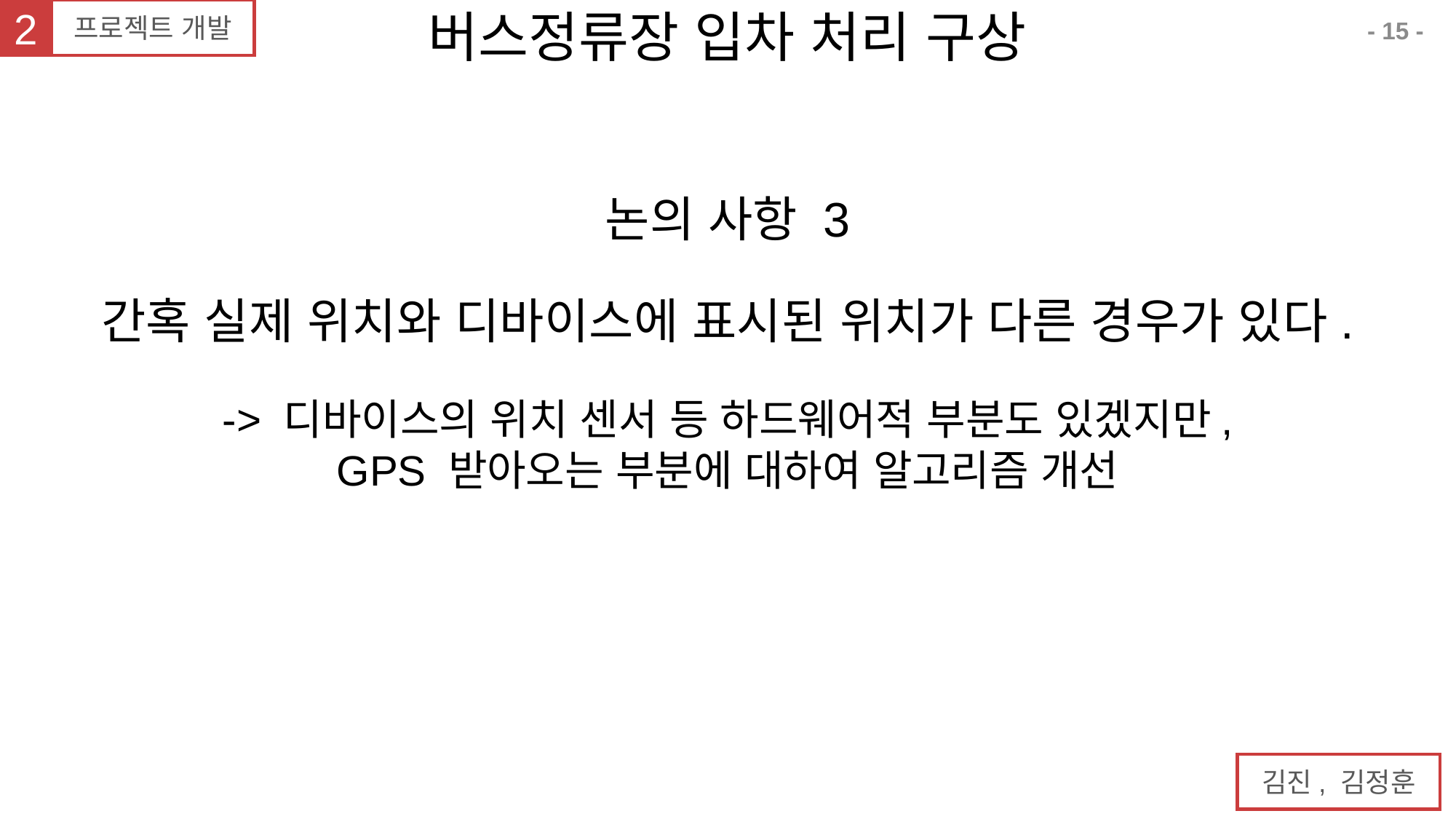

2

프로젝트 개발
버스정류장 입차 처리 구상
15
논의 사항 3

간혹 실제 위치와 디바이스에 표시된 위치가 다른 경우가 있다.

-> 디바이스의 위치 센서 등 하드웨어적 부분도 있겠지만,
GPS 받아오는 부분에 대하여 알고리즘 개선

김진, 김정훈